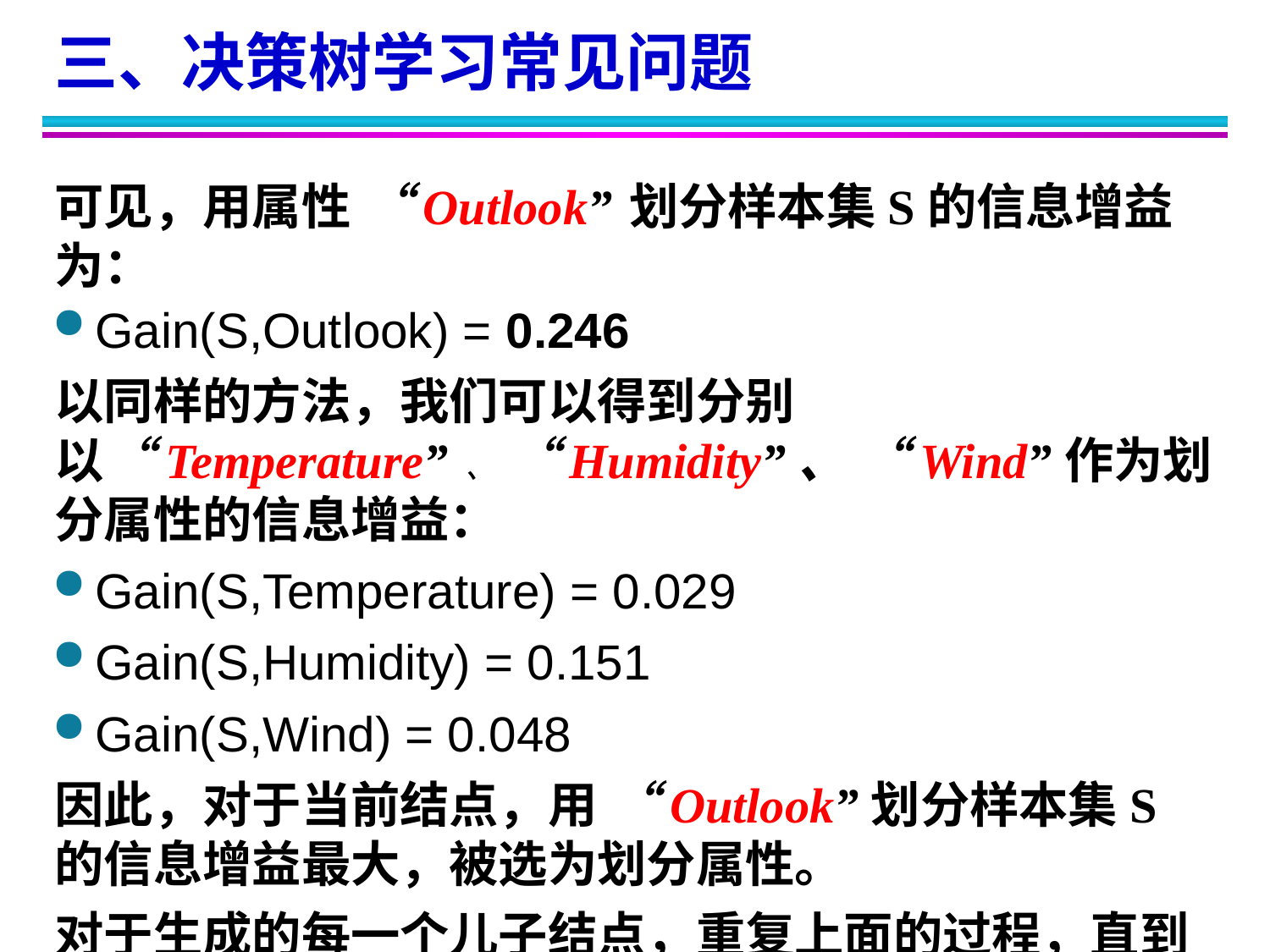

三、决策树学习常见问题
可见，用属性 “Outlook” 划分样本集S的信息增益为：
Gain(S,Outlook) = 0.246
以同样的方法，我们可以得到分别以“Temperature” 、 “Humidity”、 “Wind”作为划分属性的信息增益：
Gain(S,Temperature) = 0.029
Gain(S,Humidity) = 0.151
Gain(S,Wind) = 0.048
因此，对于当前结点，用 “Outlook”划分样本集S的信息增益最大，被选为划分属性。
对于生成的每一个儿子结点，重复上面的过程，直到所有的结点为叶子结点。长树过程演示如下：